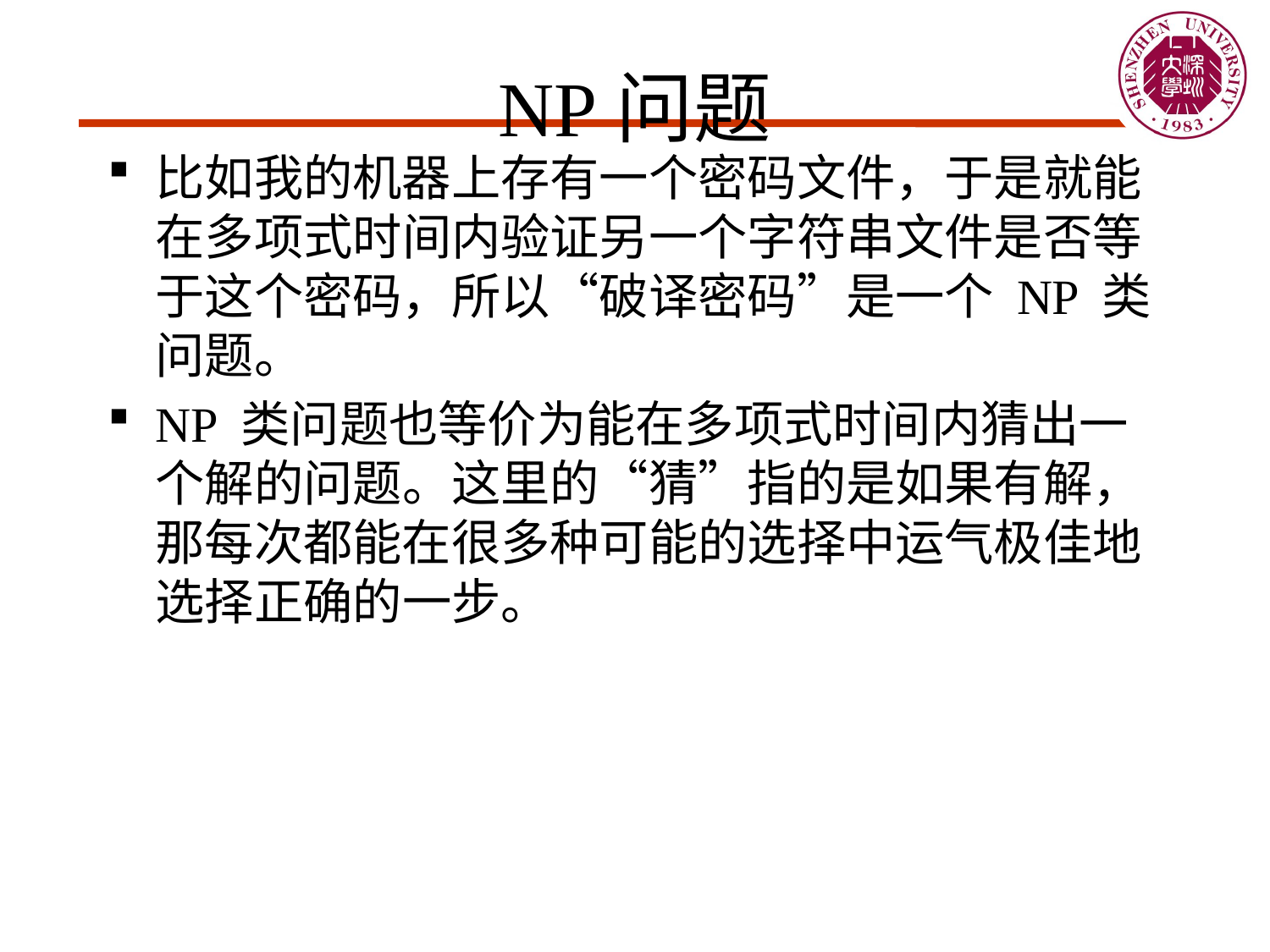

# NP问题
比如我的机器上存有一个密码文件，于是就能在多项式时间内验证另一个字符串文件是否等于这个密码，所以“破译密码”是一个 NP 类问题。
NP 类问题也等价为能在多项式时间内猜出一个解的问题。这里的“猜”指的是如果有解，那每次都能在很多种可能的选择中运气极佳地选择正确的一步。